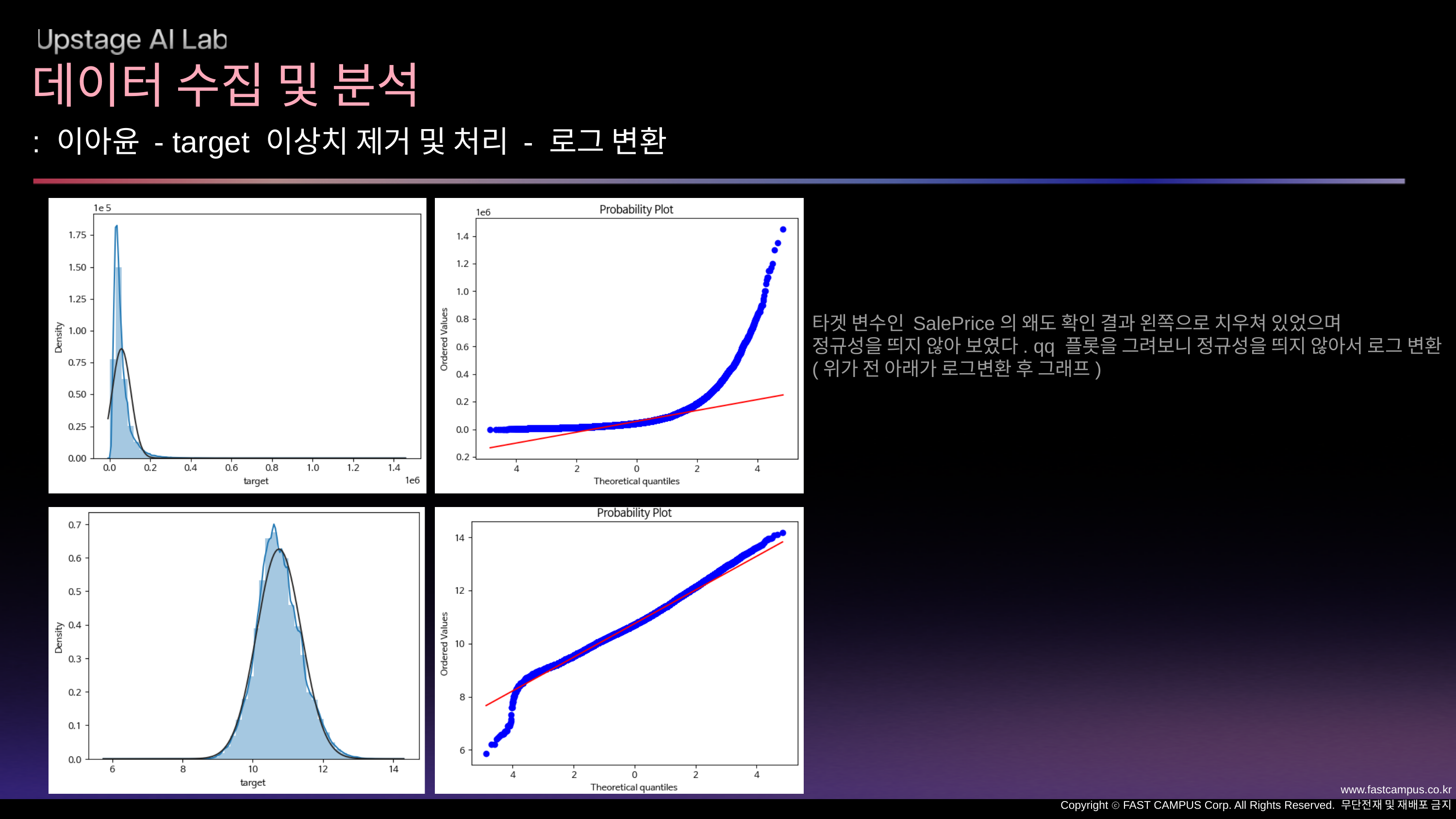

데이터 수집 및 분석
: 이아윤 - target 이상치 제거 및 처리 - 로그 변환

타겟 변수인 SalePrice의 왜도 확인 결과 왼쪽으로 치우쳐 있었으며
정규성을 띄지 않아 보였다. qq 플롯을 그려보니 정규성을 띄지 않아서 로그 변환
(위가 전 아래가 로그변환 후 그래프)

www.fastcampus.co.kr
Copyright ⓒ FAST CAMPUS Corp. All Rights Reserved. 무단전재 및 재배포 금지